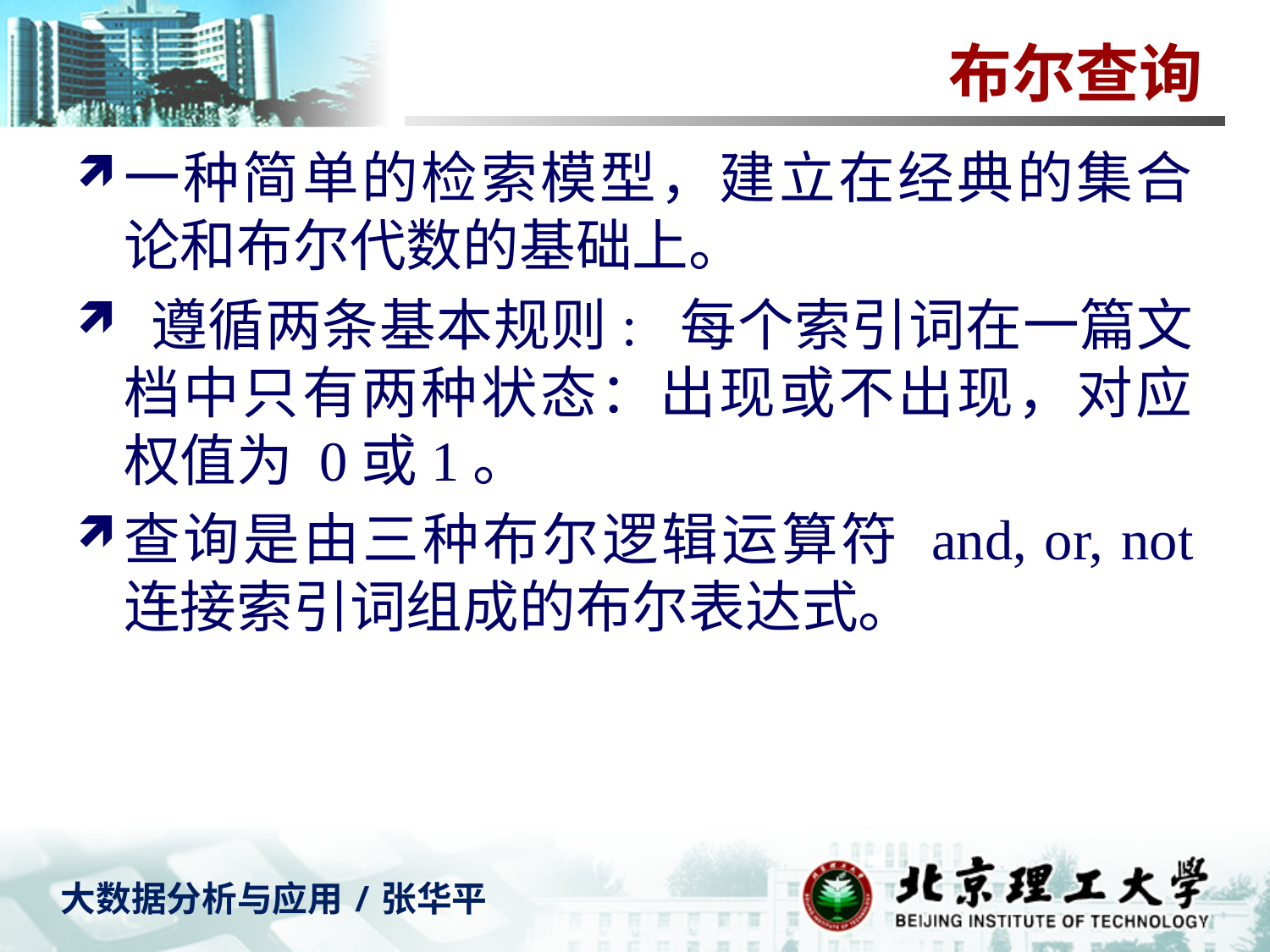

# 布尔查询
一种简单的检索模型，建立在经典的集合论和布尔代数的基础上。
 遵循两条基本规则:  每个索引词在一篇文档中只有两种状态：出现或不出现，对应权值为 0或1。
查询是由三种布尔逻辑运算符 and, or, not 连接索引词组成的布尔表达式。